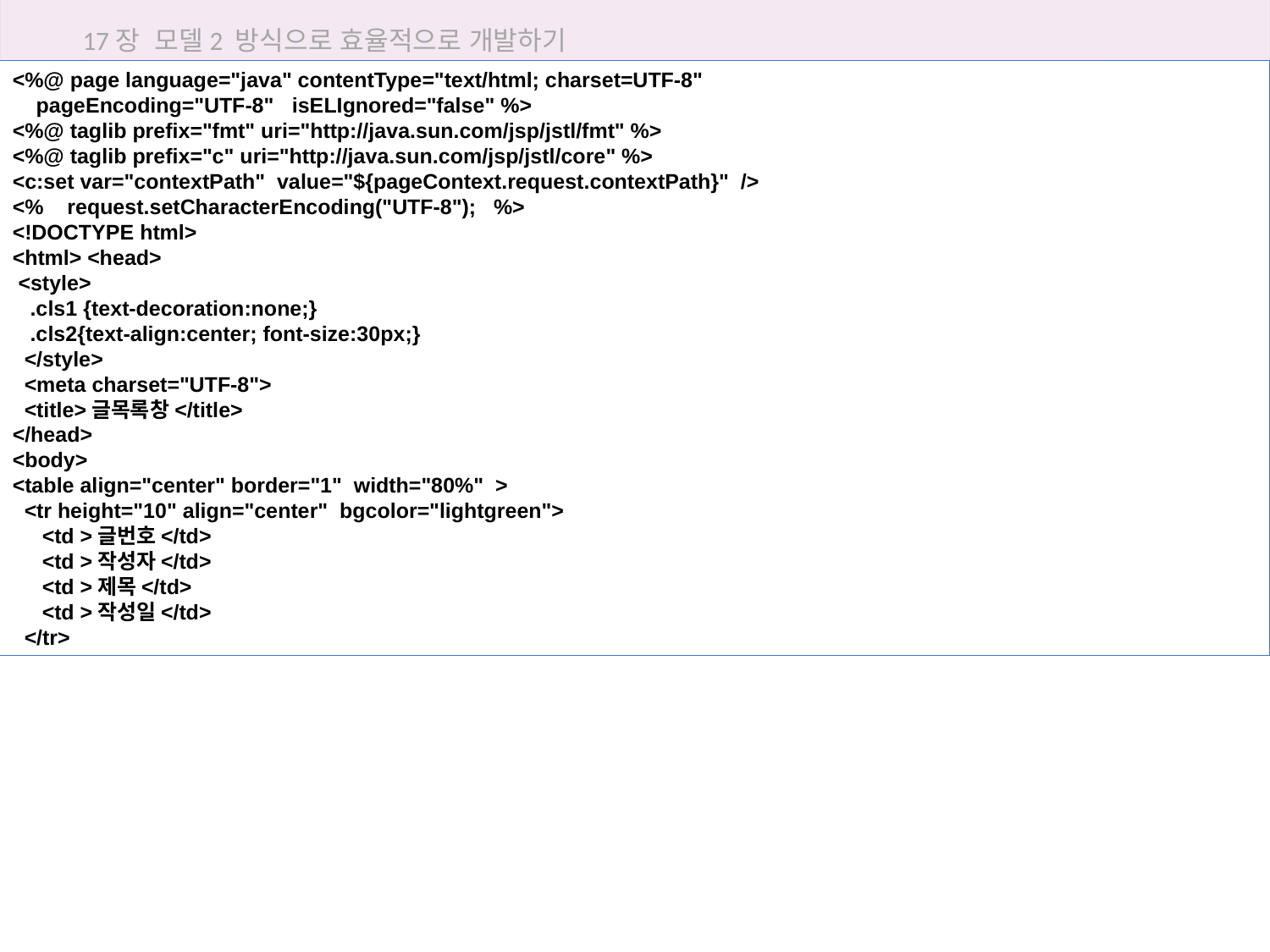

17장  모델2 방식으로 효율적으로 개발하기
<%@ page language="java" contentType="text/html; charset=UTF-8"
    pageEncoding="UTF-8"   isELIgnored="false" %>
<%@ taglib prefix="fmt" uri="http://java.sun.com/jsp/jstl/fmt" %>
<%@ taglib prefix="c" uri="http://java.sun.com/jsp/jstl/core" %>
<c:set var="contextPath"  value="${pageContext.request.contextPath}"  />
<%    request.setCharacterEncoding("UTF-8");   %>
<!DOCTYPE html>
<html> <head>
 <style>
   .cls1 {text-decoration:none;}
   .cls2{text-align:center; font-size:30px;}
  </style>
  <meta charset="UTF-8">
  <title>글목록창</title>
</head>
<body>
<table align="center" border="1"  width="80%"  >
  <tr height="10" align="center"  bgcolor="lightgreen">
     <td >글번호</td>
     <td >작성자</td>
     <td >제목</td>
     <td >작성일</td>
  </tr>